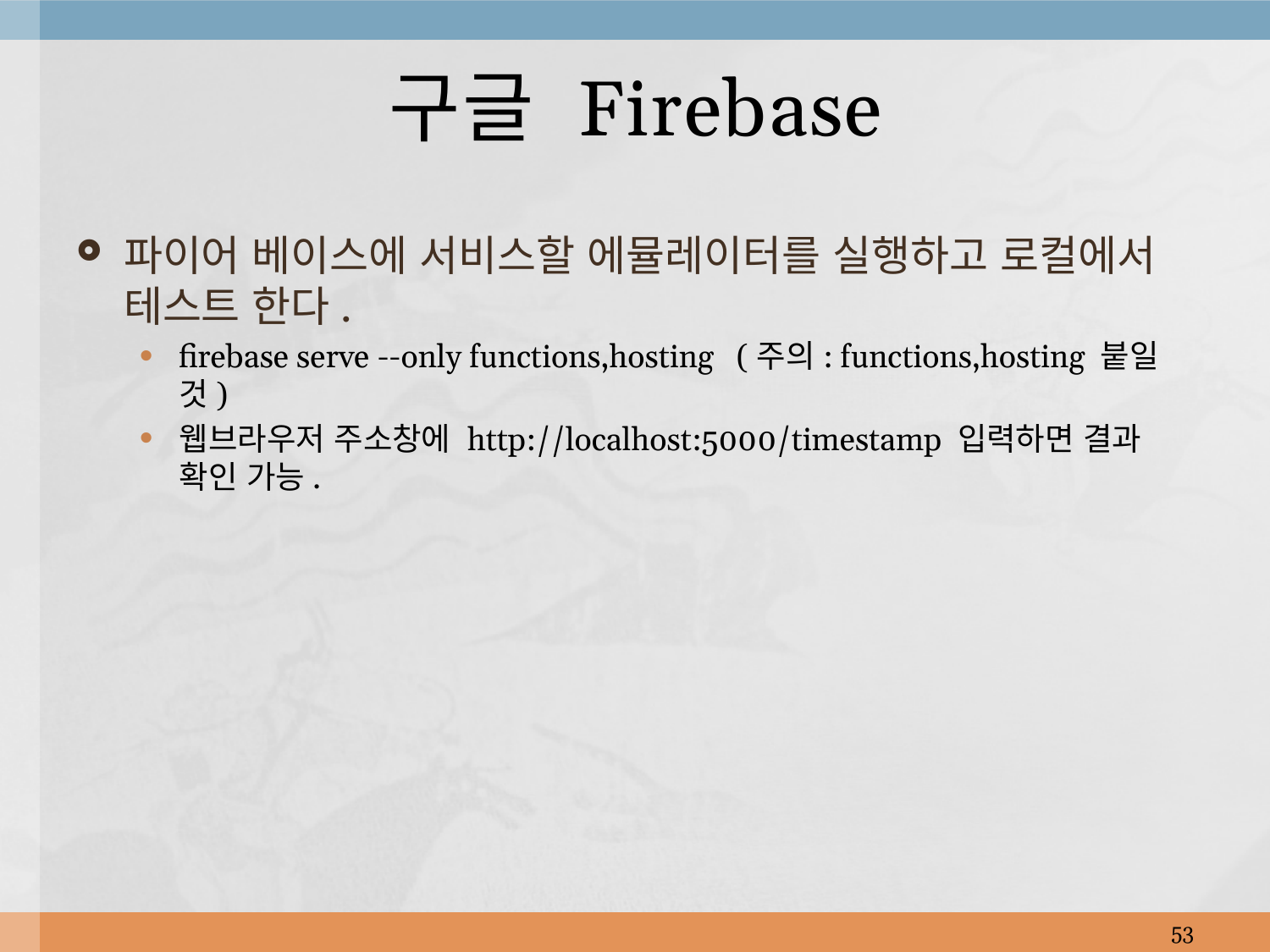

# 구글 Firebase
파이어 베이스에 서비스할 에뮬레이터를 실행하고 로컬에서 테스트 한다.
firebase serve --only functions,hosting   (주의: functions,hosting 붙일것)
웹브라우저 주소창에 http://localhost:5000/timestamp 입력하면 결과 확인 가능.

53